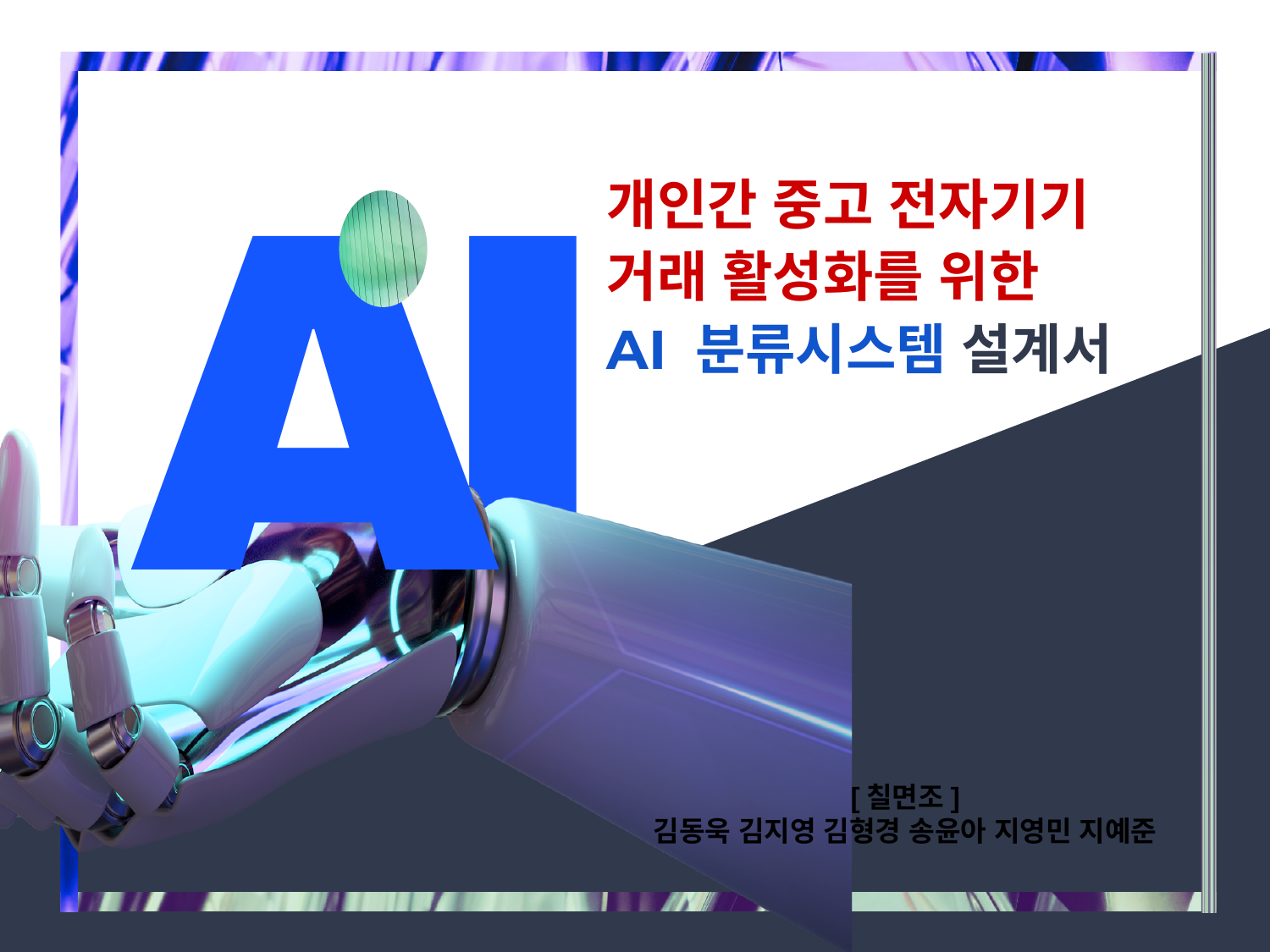

A
I
개인간 중고 전자기기 거래 활성화를 위한
AI 분류시스템 설계서

[칠면조]
김동욱 김지영 김형경 송윤아 지영민 지예준